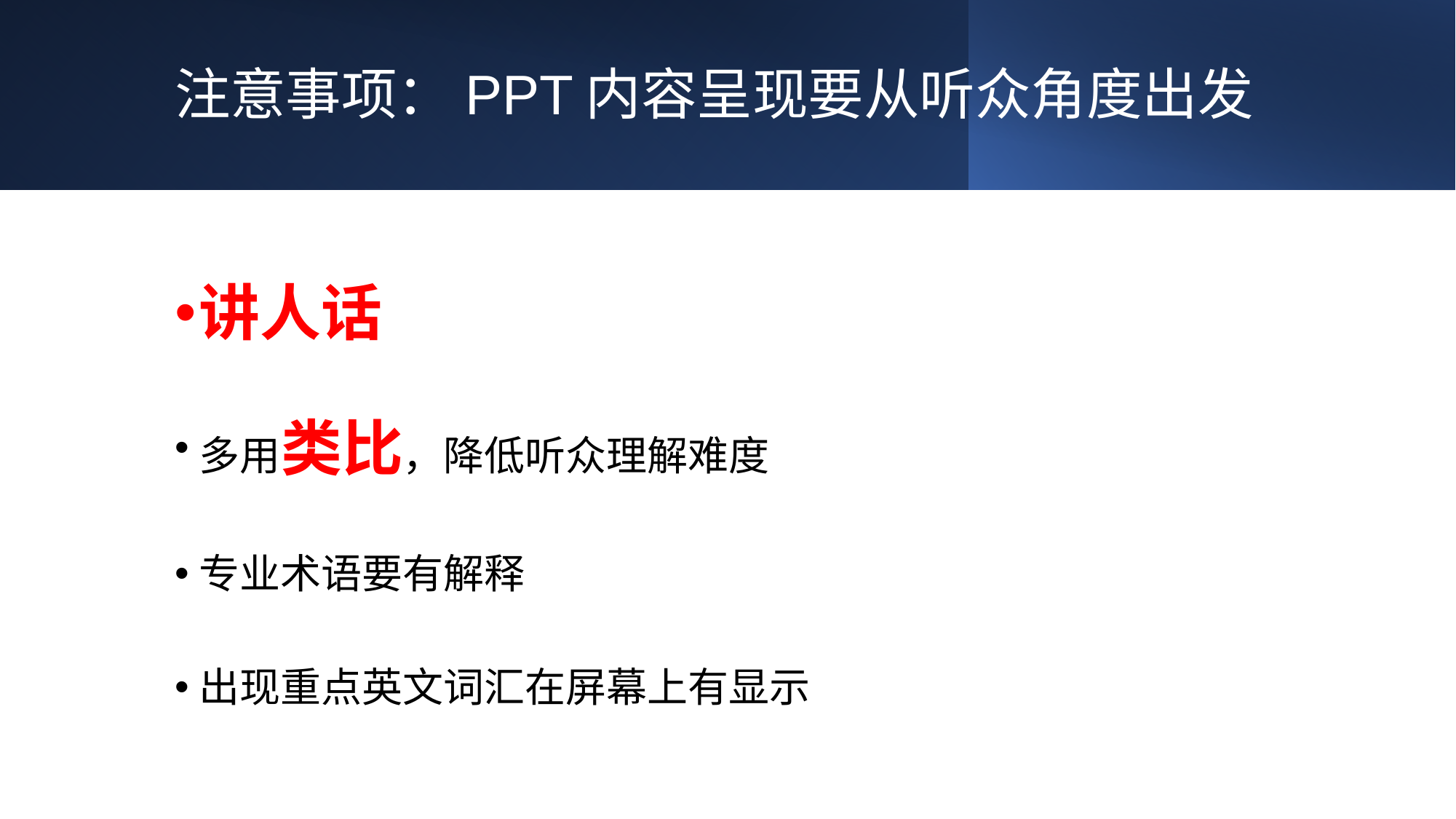

# 注意事项：PPT内容呈现要从听众角度出发
讲人话

多用类比，降低听众理解难度

专业术语要有解释

出现重点英文词汇在屏幕上有显示